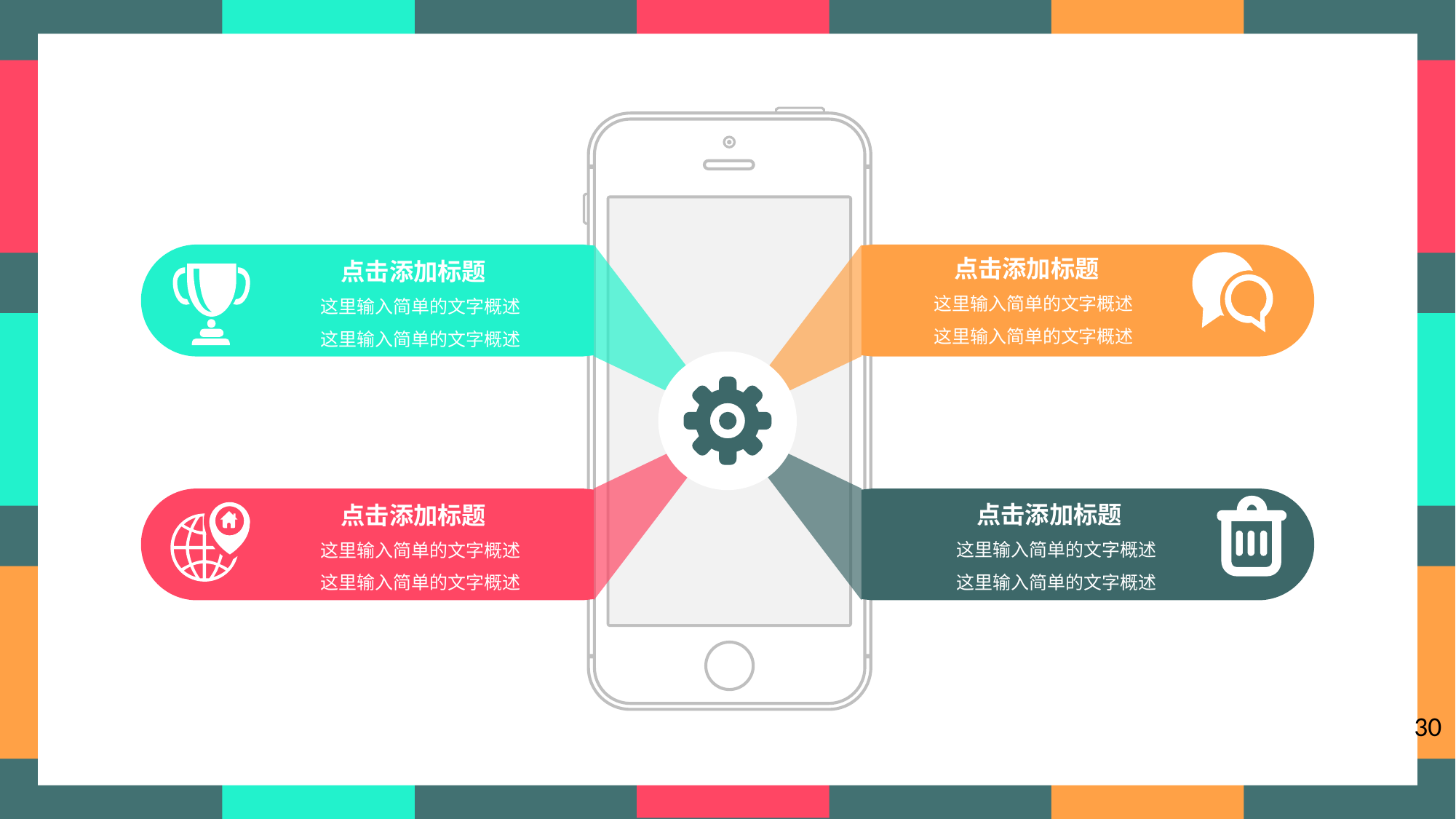

点击添加标题
点击添加标题

这里输入简单的文字概述
这里输入简单的文字概述
这里输入简单的文字概述
这里输入简单的文字概述

点击添加标题
点击添加标题

这里输入简单的文字概述
这里输入简单的文字概述
这里输入简单的文字概述
这里输入简单的文字概述

30